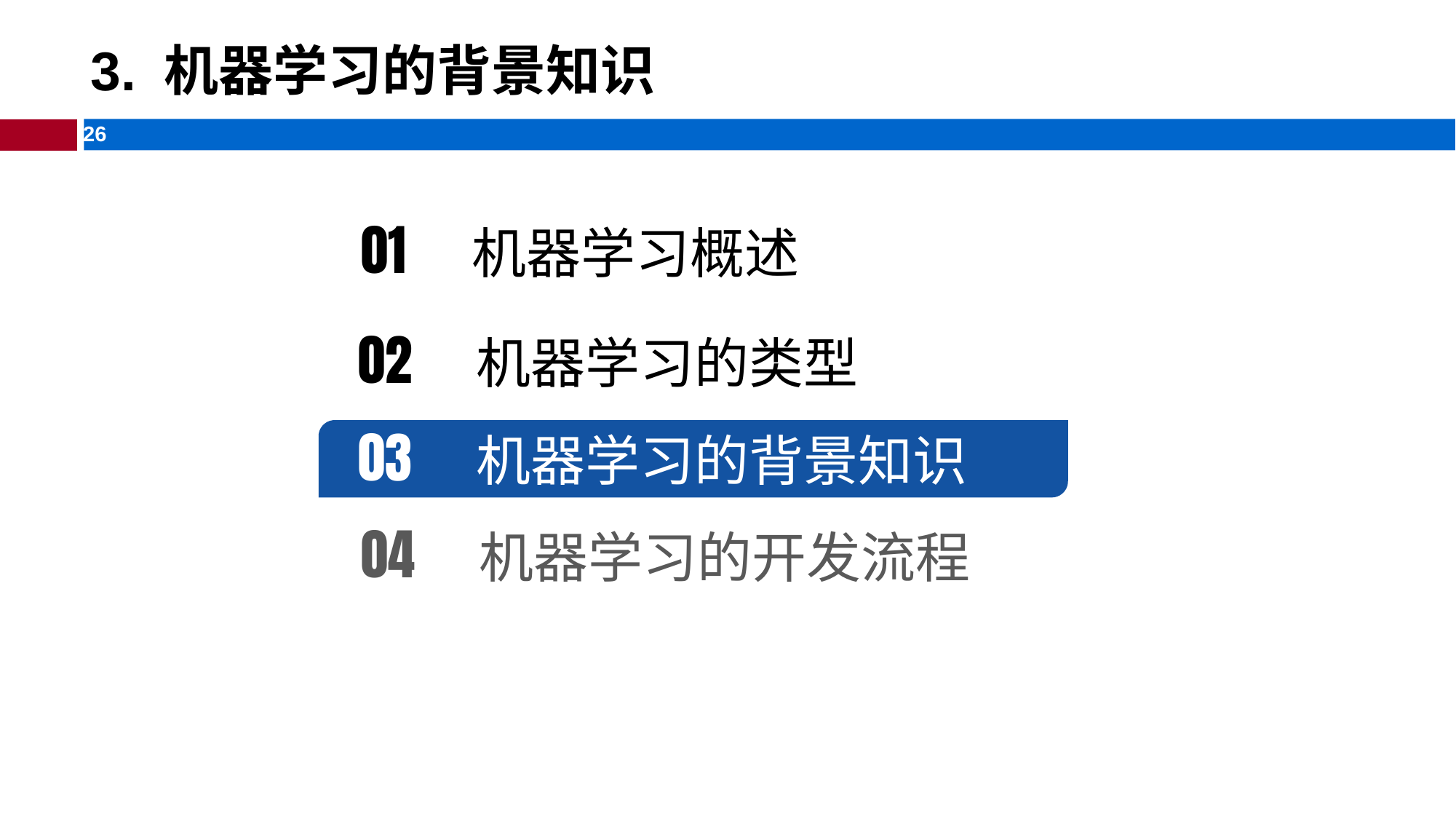

# 3. 机器学习的背景知识
01    机器学习概述
02    机器学习的类型

03    机器学习的背景知识
04    机器学习的开发流程